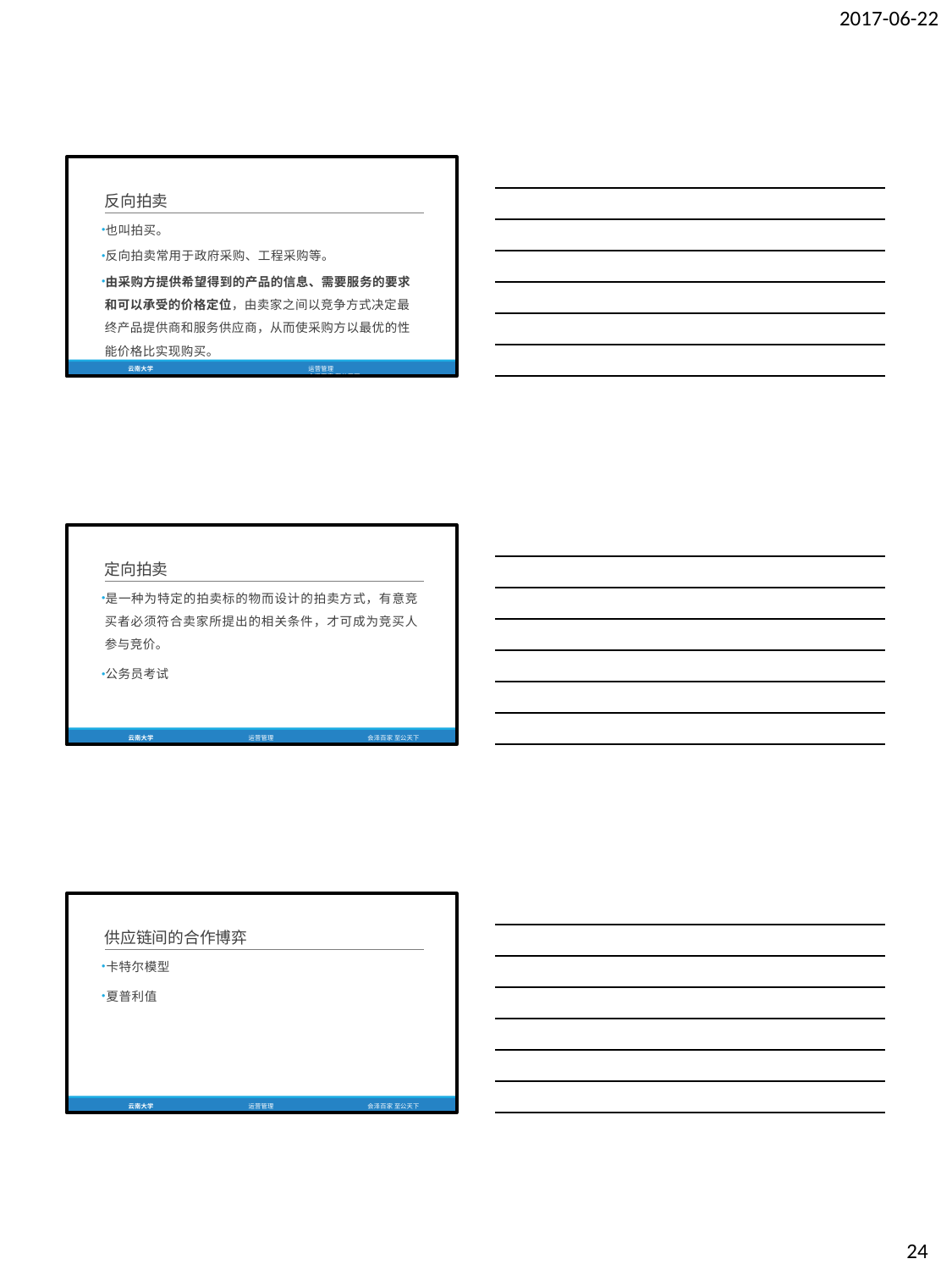

2017-06-22

反向拍卖
也叫拍买。
反向拍卖常用于政府采购、工程采购等。
由采购方提供希望得到的产品的信息、需要服务的要求 和可以承受的价格定位，由卖家之间以竞争方式决定最 终产品提供商和服务供应商，从而使采购方以最优的性 能价格比实现购买。
云南大学	运营管理	会泽百家 至公天下

定向拍卖
是一种为特定的拍卖标的物而设计的拍卖方式，有意竞 买者必须符合卖家所提出的相关条件，才可成为竞买人 参与竞价。

公务员考试

云南大学
运营管理
会泽百家 至公天下

供应链间的合作博弈
卡特尔模型

夏普利值

云南大学
运营管理
会泽百家 至公天下

24